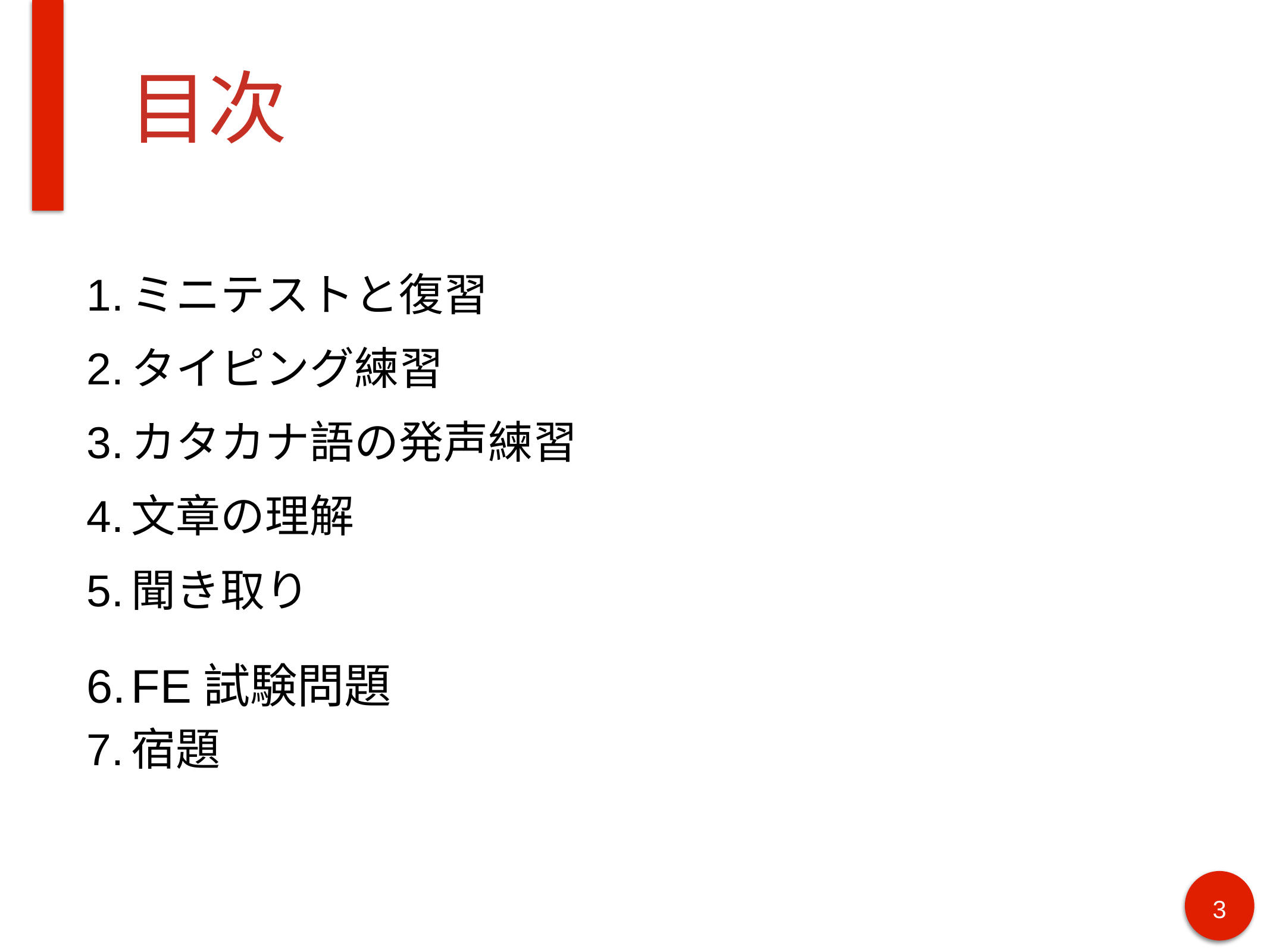

# 目次
ミニテストと復習
タイピング練習
カタカナ語の発声練習
文章の理解
聞き取り
FE試験問題
宿題
3